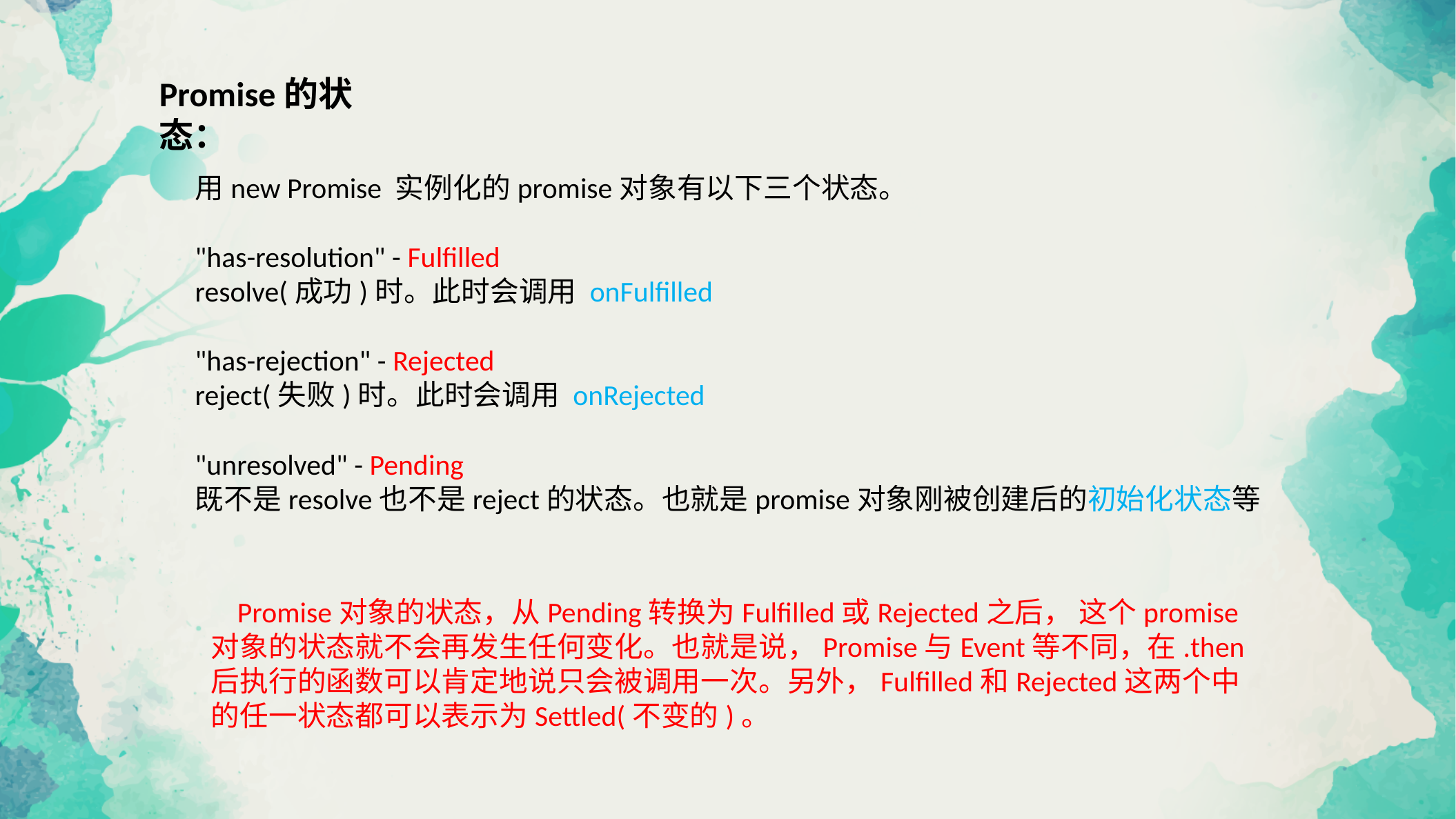

Promise的状态：
用new Promise 实例化的promise对象有以下三个状态。

"has-resolution" - Fulfilled
resolve(成功)时。此时会调用 onFulfilled

"has-rejection" - Rejected
reject(失败)时。此时会调用 onRejected

"unresolved" - Pending
既不是resolve也不是reject的状态。也就是promise对象刚被创建后的初始化状态等
    Promise对象的状态，从Pending转换为Fulfilled或Rejected之后， 这个promise对象的状态就不会再发生任何变化。也就是说，Promise与Event等不同，在.then 后执行的函数可以肯定地说只会被调用一次。另外，Fulfilled和Rejected这两个中的任一状态都可以表示为Settled(不变的)。